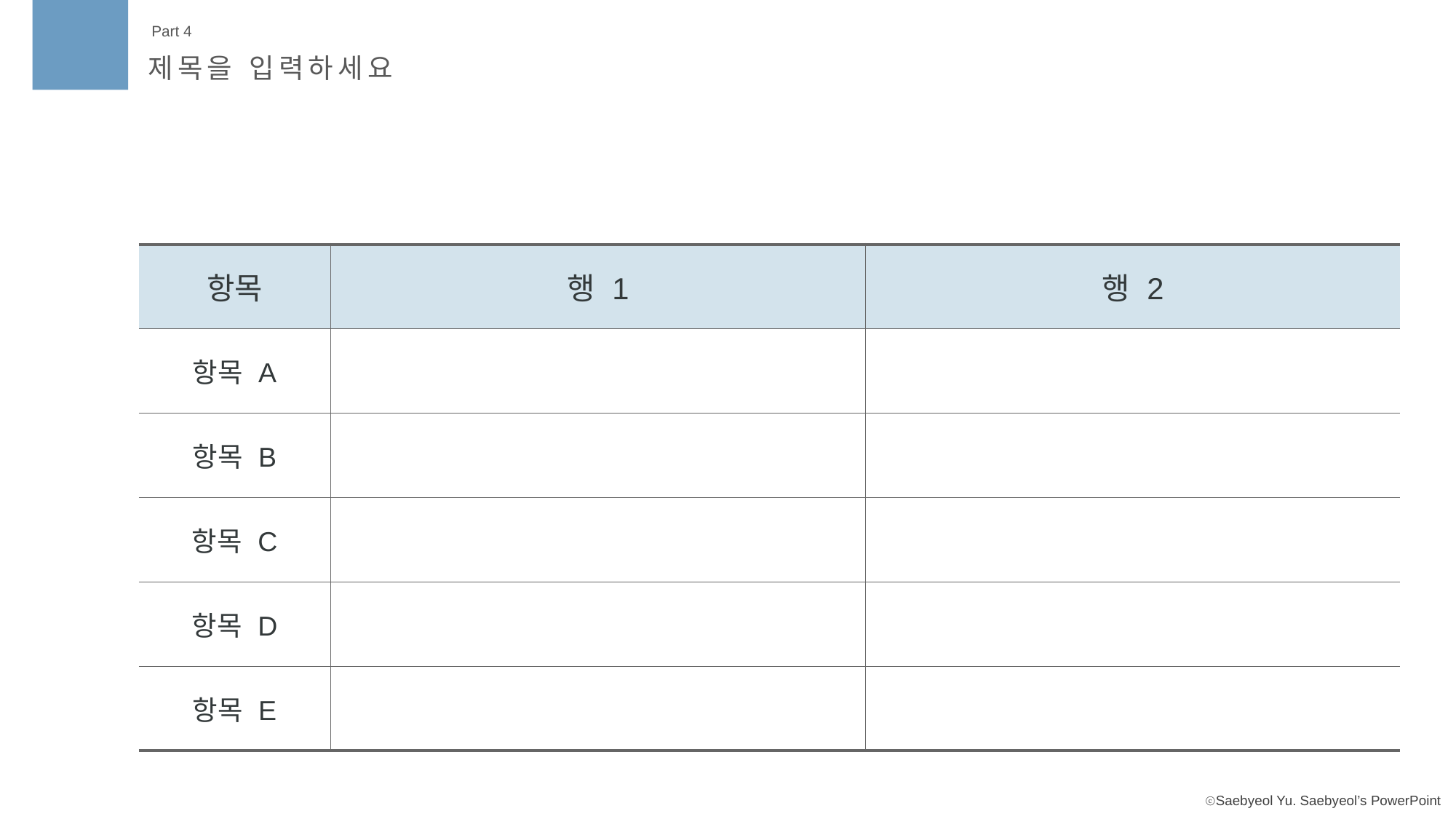

Part 4
제목을 입력하세요
| 항목 | 행 1 | 행 2 |
| --- | --- | --- |
| 항목 A |  |  |
| 항목 B |  |  |
| 항목 C |  |  |
| 항목 D |  |  |
| 항목 E |  |  |